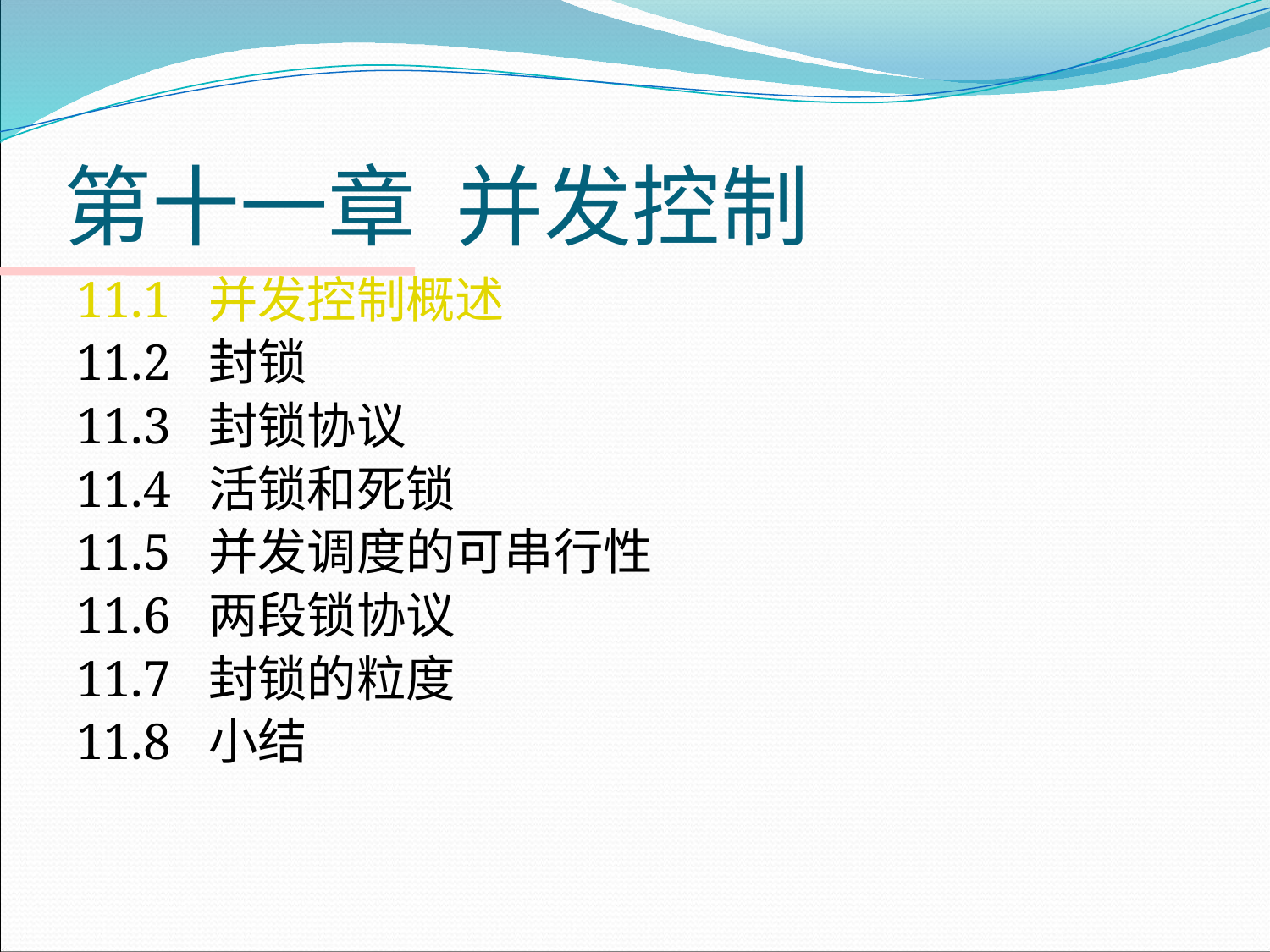

# 第十一章  并发控制
11.1  并发控制概述
11.2  封锁
11.3  封锁协议
11.4  活锁和死锁
11.5  并发调度的可串行性
11.6  两段锁协议
11.7  封锁的粒度
11.8  小结
984